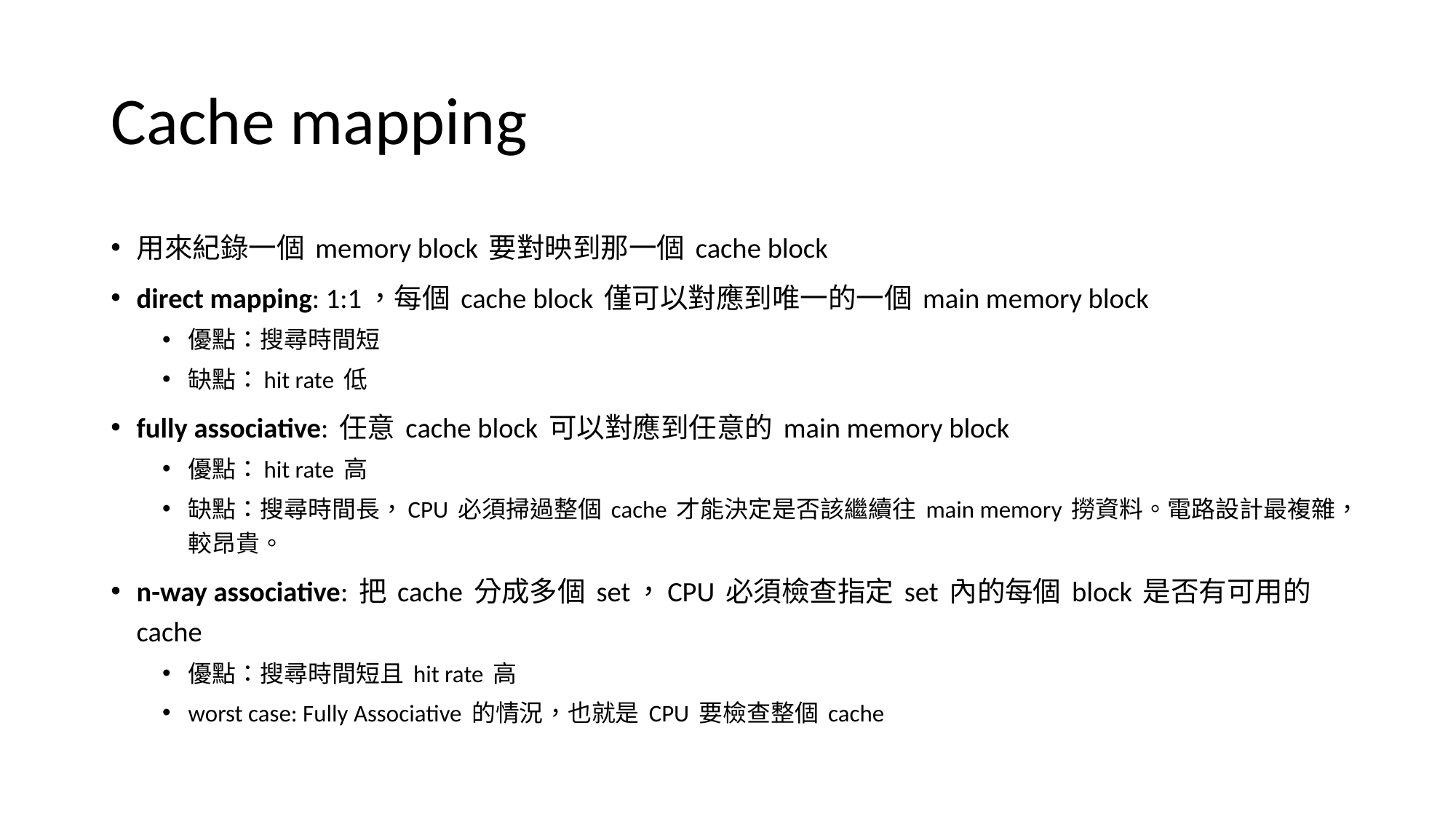

# Cache mapping
用來紀錄一個 memory block 要對映到那一個 cache block
direct mapping: 1:1，每個 cache block 僅可以對應到唯一的一個 main memory block
優點：搜尋時間短
缺點：hit rate 低
fully associative: 任意 cache block 可以對應到任意的 main memory block
優點：hit rate 高
缺點：搜尋時間長，CPU 必須掃過整個 cache 才能決定是否該繼續往 main memory 撈資料。電路設計最複雜，較昂貴。
n-way associative: 把 cache 分成多個 set，CPU 必須檢查指定 set 內的每個 block 是否有可用的 cache
優點：搜尋時間短且 hit rate 高
worst case: Fully Associative 的情況，也就是 CPU 要檢查整個 cache